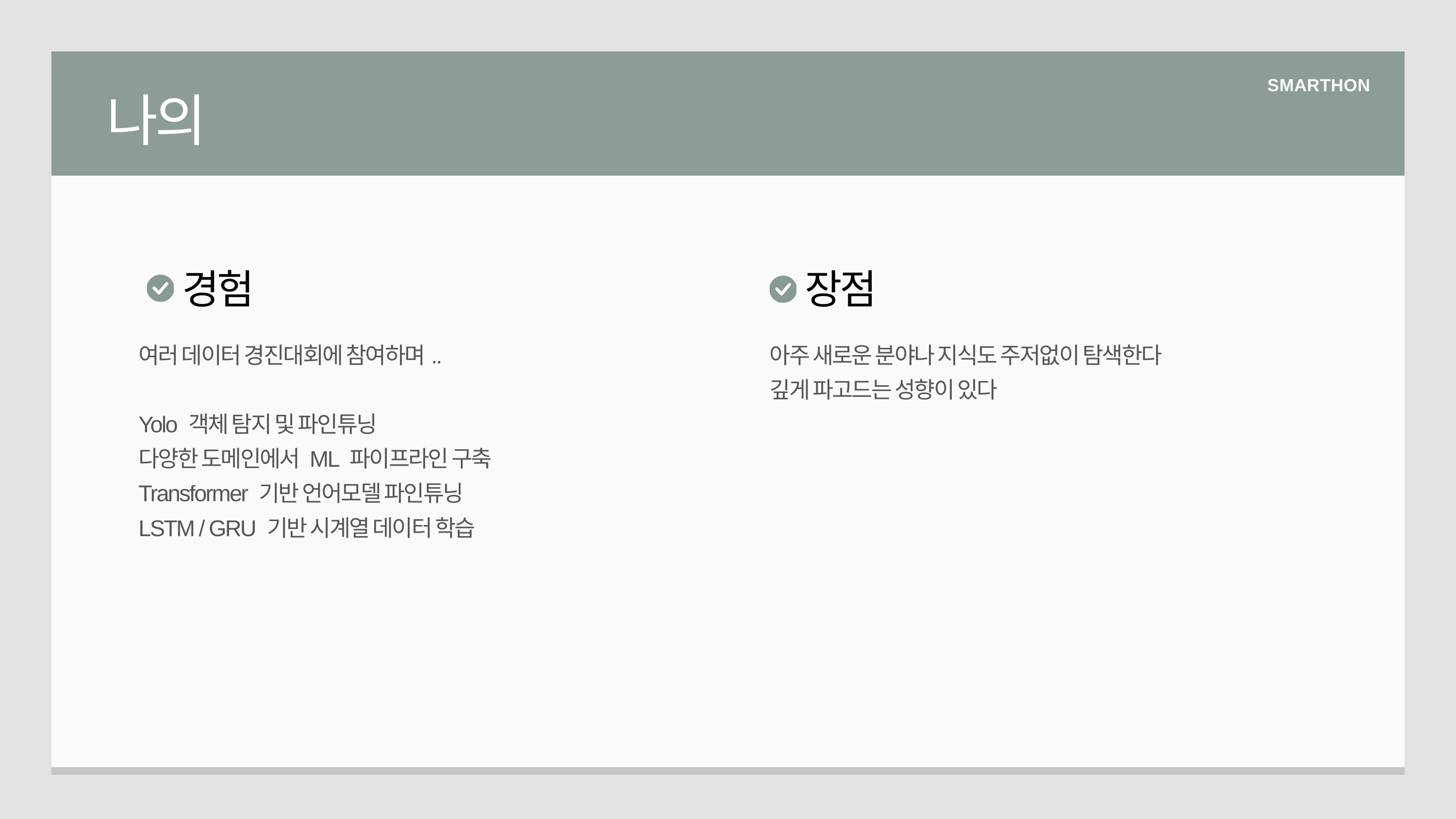

나의
SMARTHON
경험
장점

여러 데이터 경진대회에 참여하며..

Yolo 객체 탐지 및 파인튜닝
다양한 도메인에서 ML 파이프라인 구축
Transformer 기반 언어모델 파인튜닝
LSTM / GRU 기반 시계열 데이터 학습
아주 새로운 분야나 지식도 주저없이 탐색한다
깊게 파고드는 성향이 있다